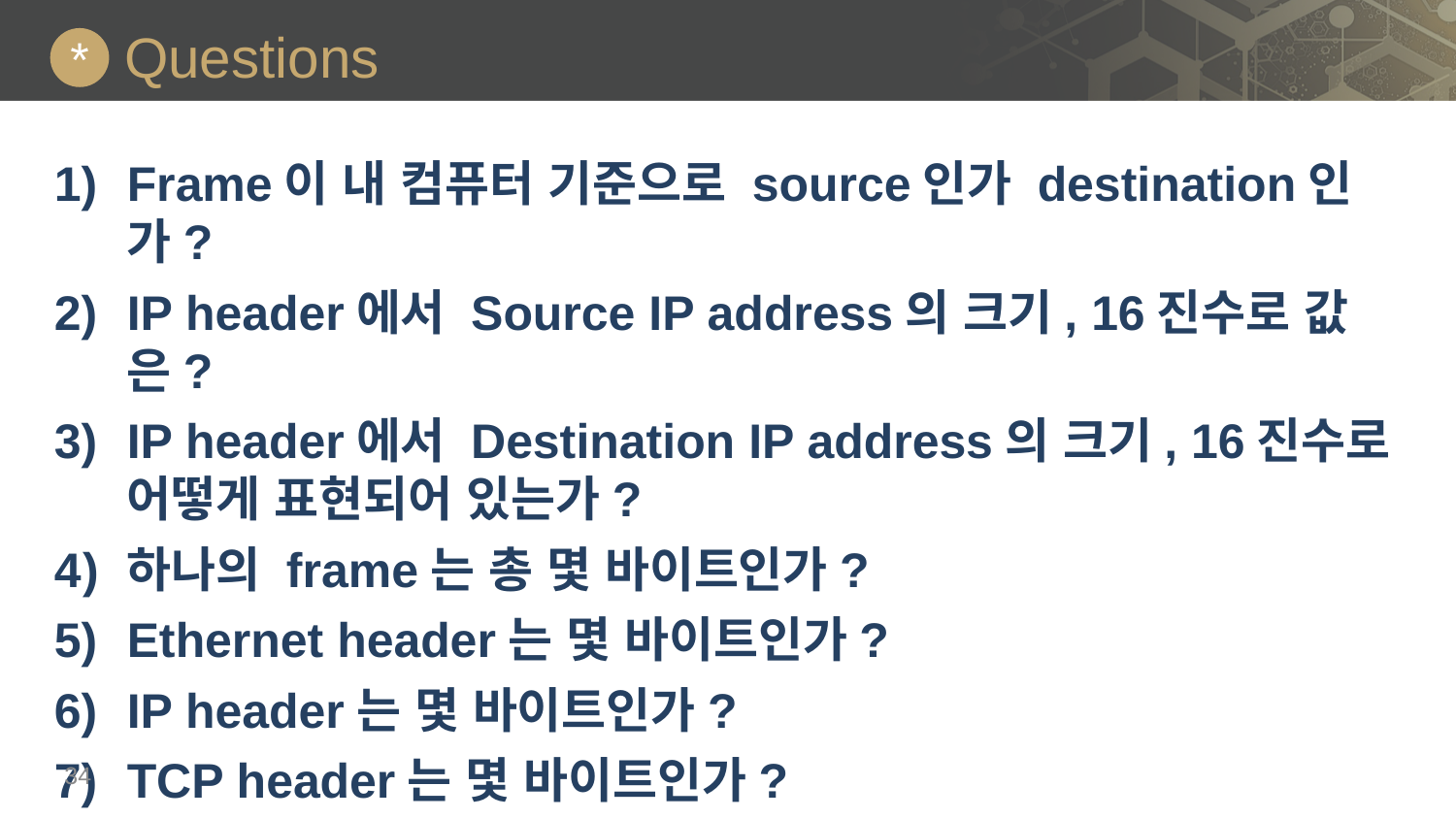

# Questions
*
Frame이 내 컴퓨터 기준으로 source인가 destination인가?
IP header에서 Source IP address의 크기, 16진수로 값은?
IP header에서 Destination IP address의 크기, 16진수로 어떻게 표현되어 있는가?
하나의 frame는 총 몇 바이트인가?
Ethernet header는 몇 바이트인가?
IP header는 몇 바이트인가?
TCP header는 몇 바이트인가?

34